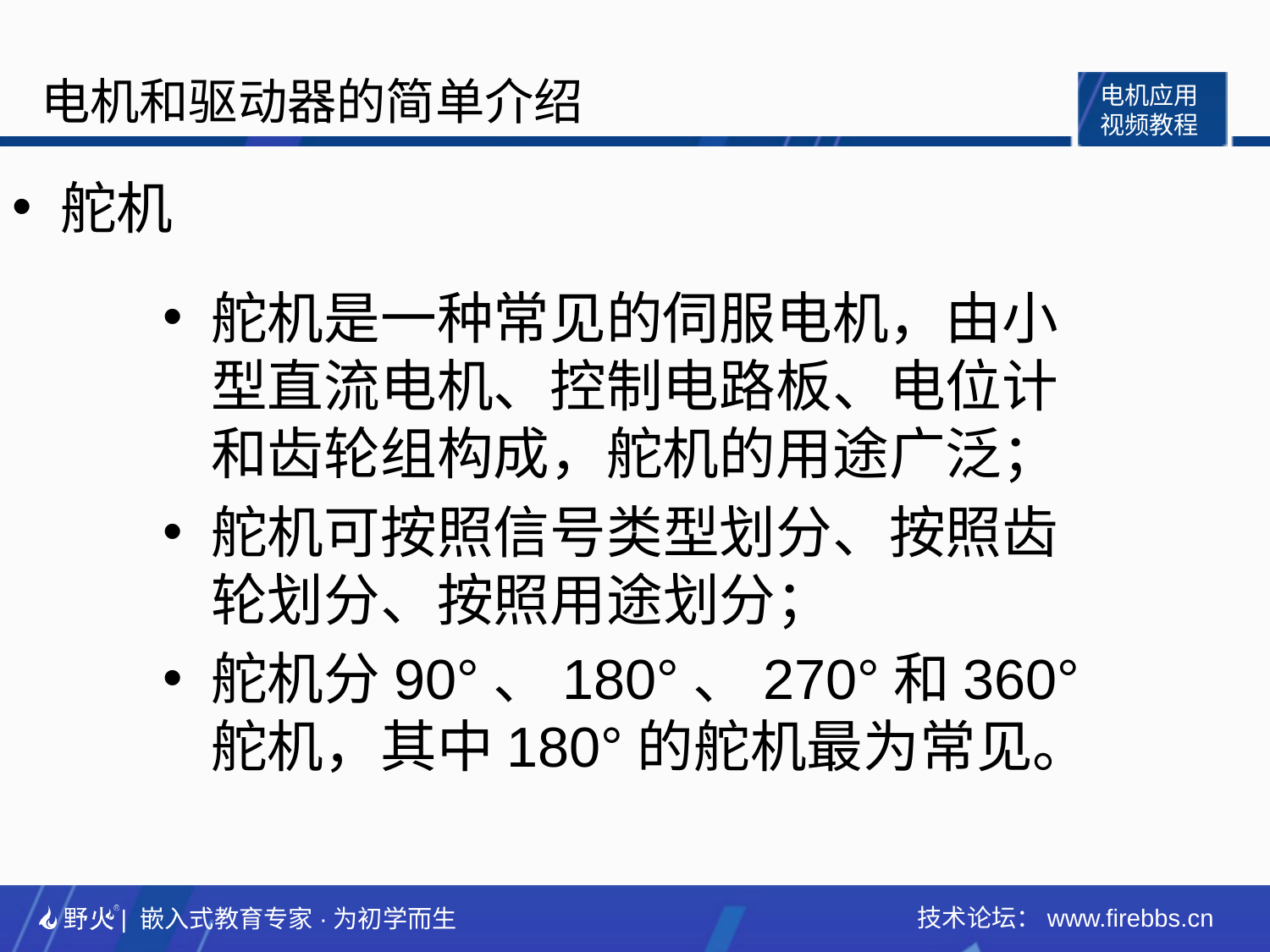

舵机
舵机是一种常见的伺服电机，由小型直流电机、控制电路板、电位计和齿轮组构成，舵机的用途广泛；
舵机可按照信号类型划分、按照齿轮划分、按照用途划分；
舵机分90°、180°、270°和360°舵机，其中180°的舵机最为常见。